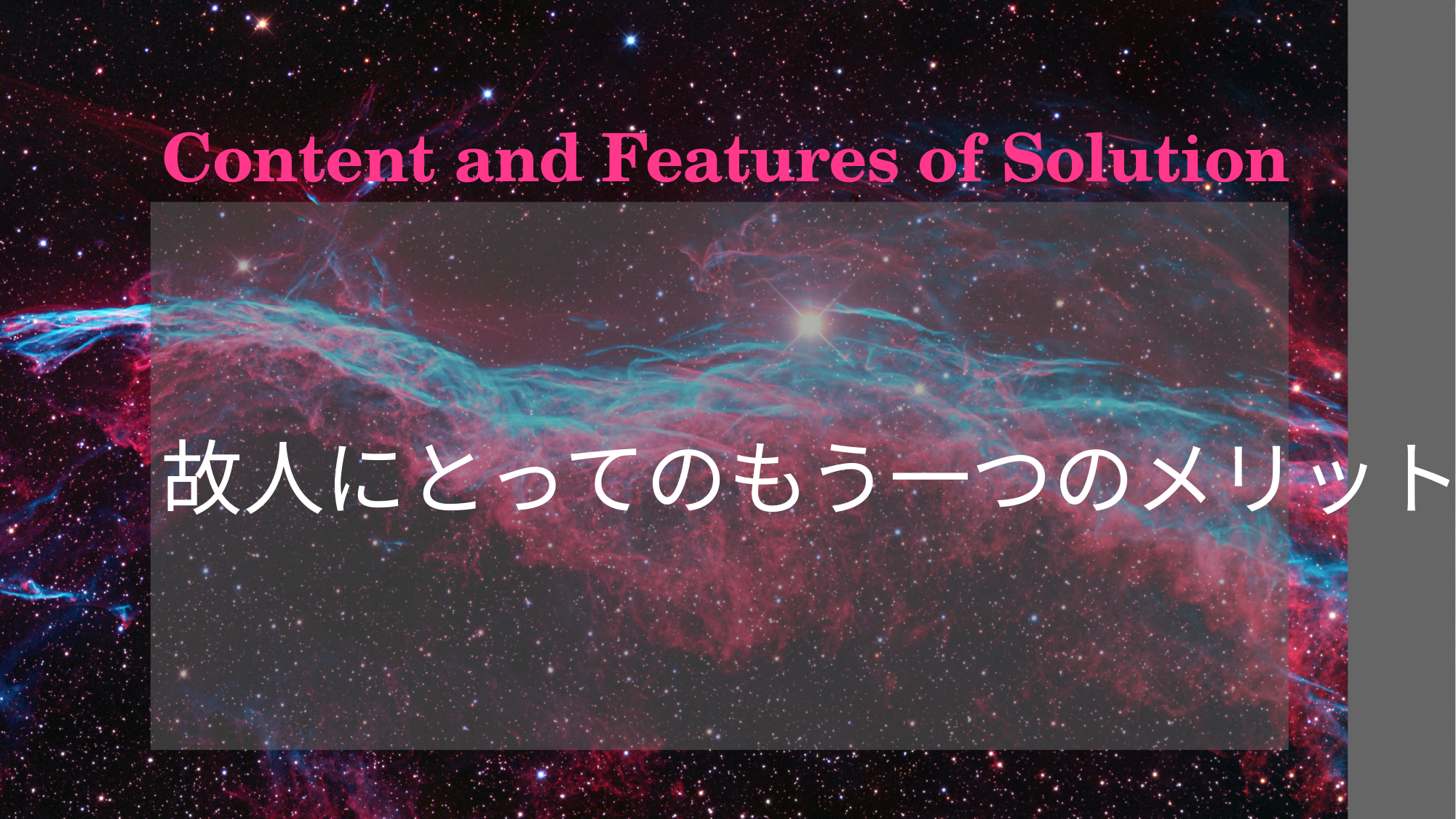

# Content and Features of Solution
故人にとってのもう一つのメリット